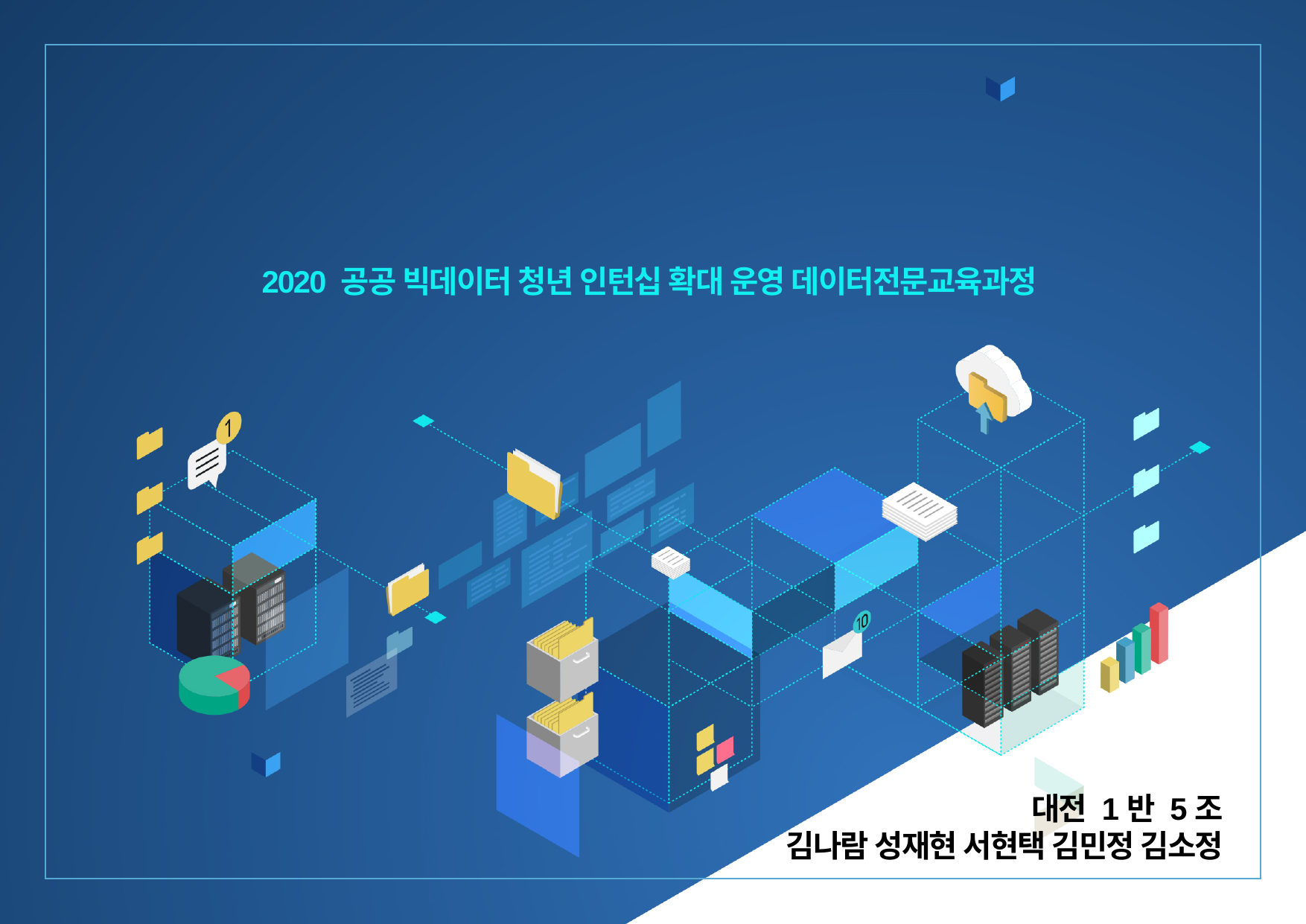

대전광역시 제설 대응 현황 분석
2020 공공 빅데이터 청년 인턴십 확대 운영 데이터전문교육과정

대전 1반 5조
김나람 성재현 서현택 김민정 김소정